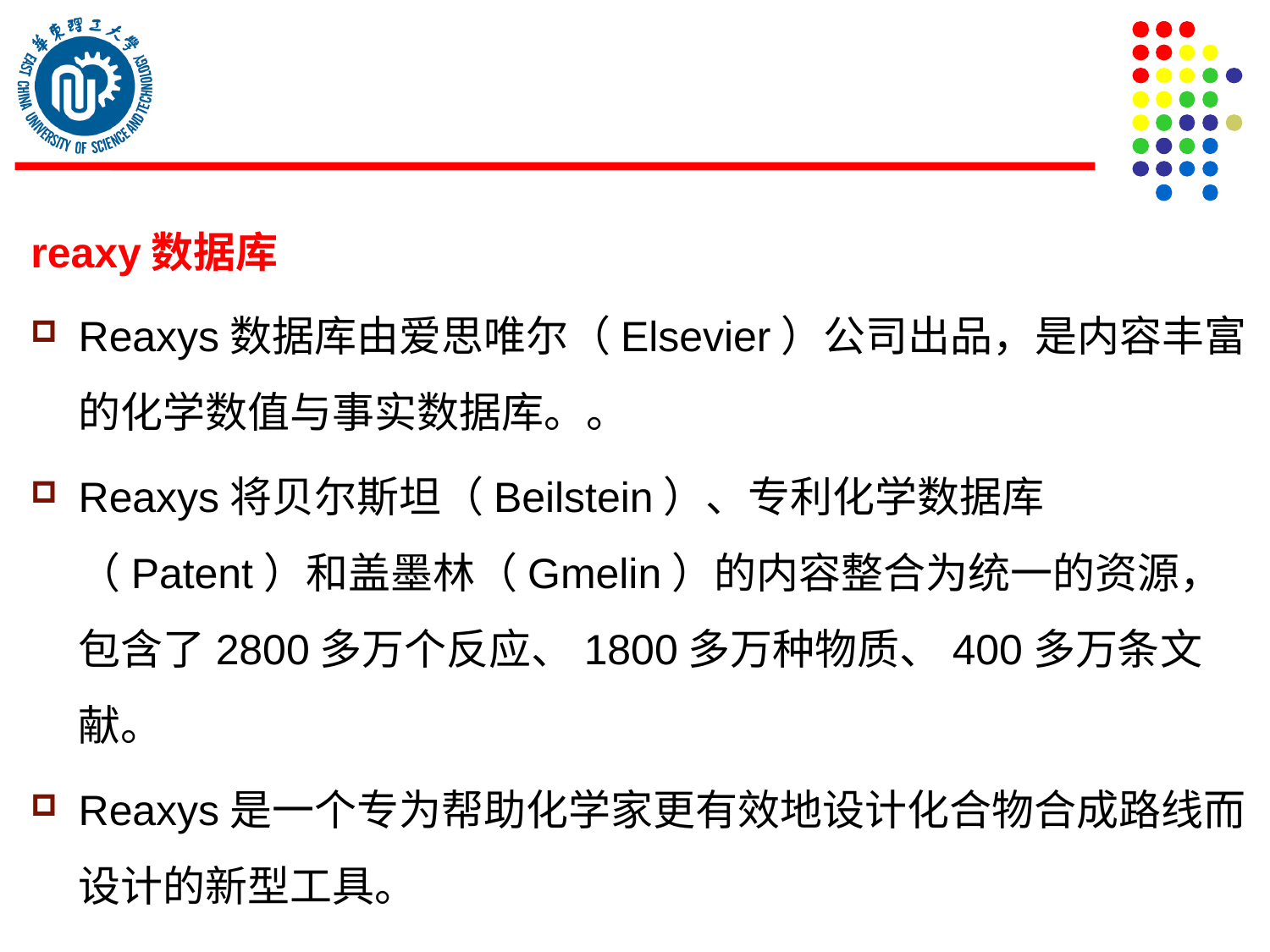

#
reaxy数据库
Reaxys数据库由爱思唯尔（Elsevier）公司出品，是内容丰富的化学数值与事实数据库。。
Reaxys将贝尔斯坦（Beilstein）、专利化学数据库（Patent）和盖墨林（Gmelin）的内容整合为统一的资源，包含了2800多万个反应、1800多万种物质、400多万条文献。
Reaxys是一个专为帮助化学家更有效地设计化合物合成路线而设计的新型工具。